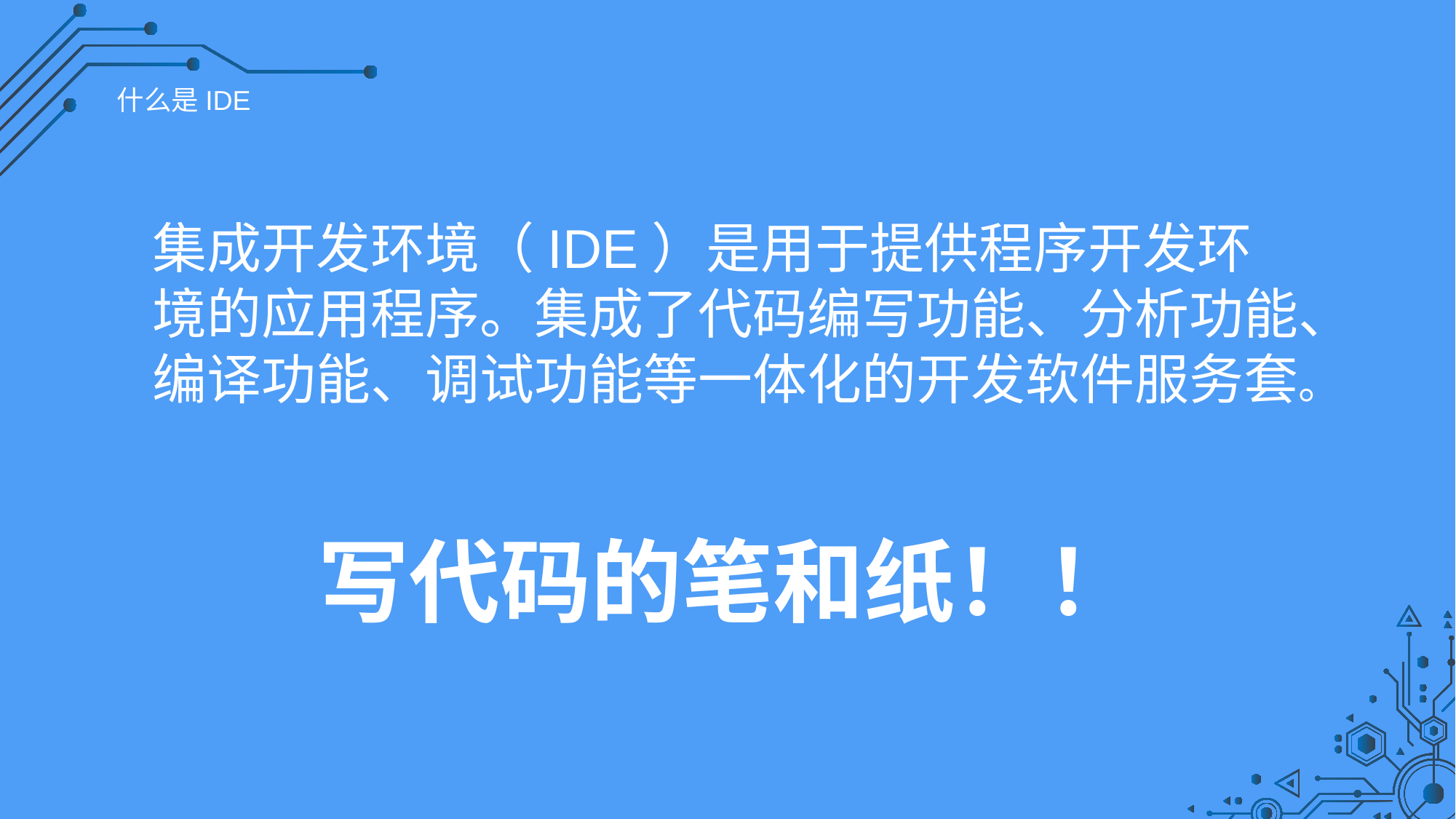

什么是IDE
集成开发环境（IDE）是用于提供程序开发环境的应用程序。集成了代码编写功能、分析功能、编译功能、调试功能等一体化的开发软件服务套。
写代码的笔和纸！！